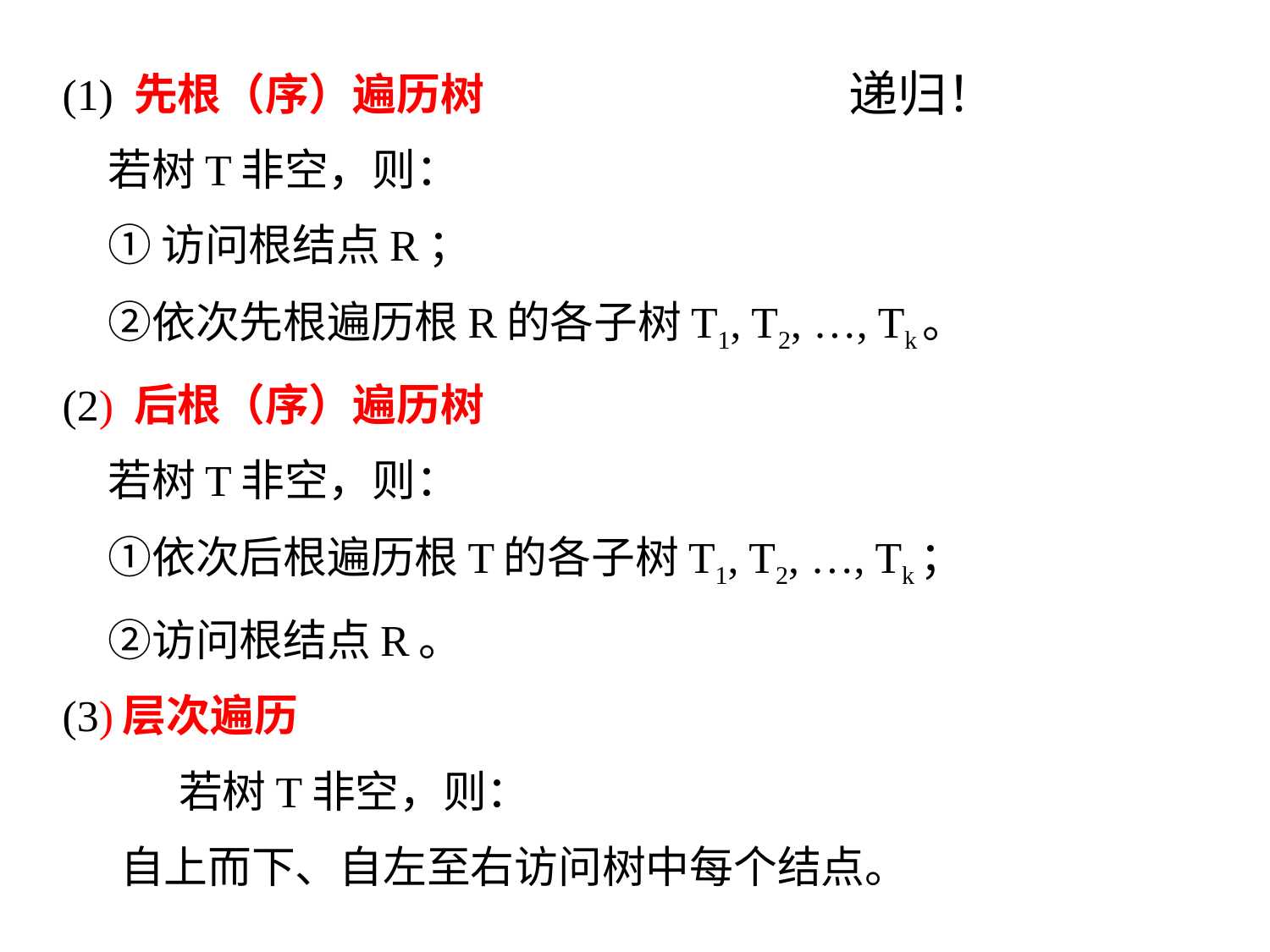

(1) 先根（序）遍历树
		若树T非空，则：
		①访问根结点R；
　	②依次先根遍历根R的各子树T1, T2, …, Tk。
(2) 后根（序）遍历树
		若树T非空，则：
　	①依次后根遍历根T的各子树T1, T2, …, Tk；
　	②访问根结点R。
(3)层次遍历
           若树T非空，则：
     自上而下、自左至右访问树中每个结点。

递归！